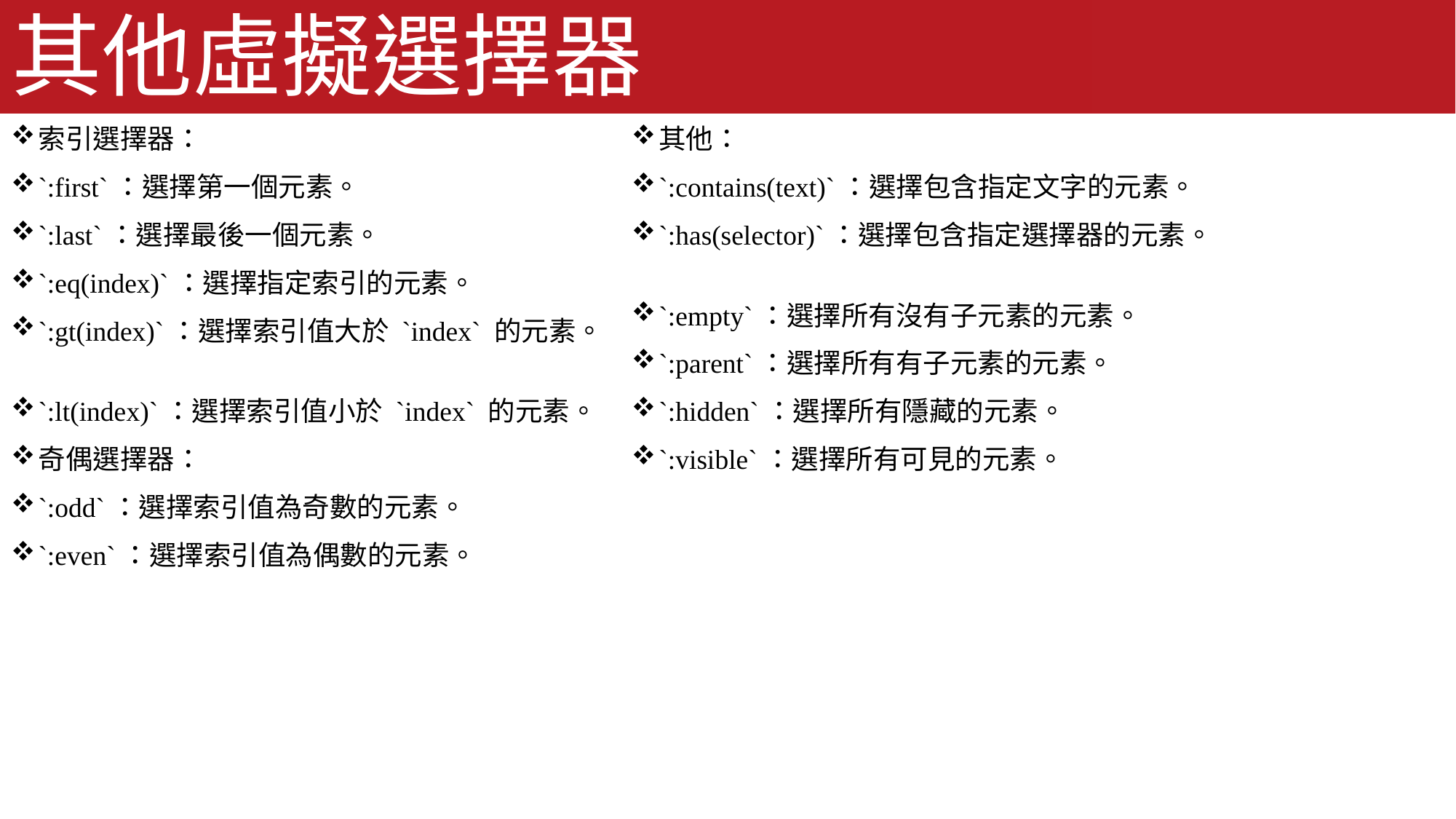

# 其他虛擬選擇器
索引選擇器：
`:first`：選擇第一個元素。
`:last`：選擇最後一個元素。
`:eq(index)`：選擇指定索引的元素。
`:gt(index)`：選擇索引值大於 `index` 的元素。
`:lt(index)`：選擇索引值小於 `index` 的元素。
奇偶選擇器：
`:odd`：選擇索引值為奇數的元素。
`:even`：選擇索引值為偶數的元素。
其他：
`:contains(text)`：選擇包含指定文字的元素。
`:has(selector)`：選擇包含指定選擇器的元素。
`:empty`：選擇所有沒有子元素的元素。
`:parent`：選擇所有有子元素的元素。
`:hidden`：選擇所有隱藏的元素。
`:visible`：選擇所有可見的元素。